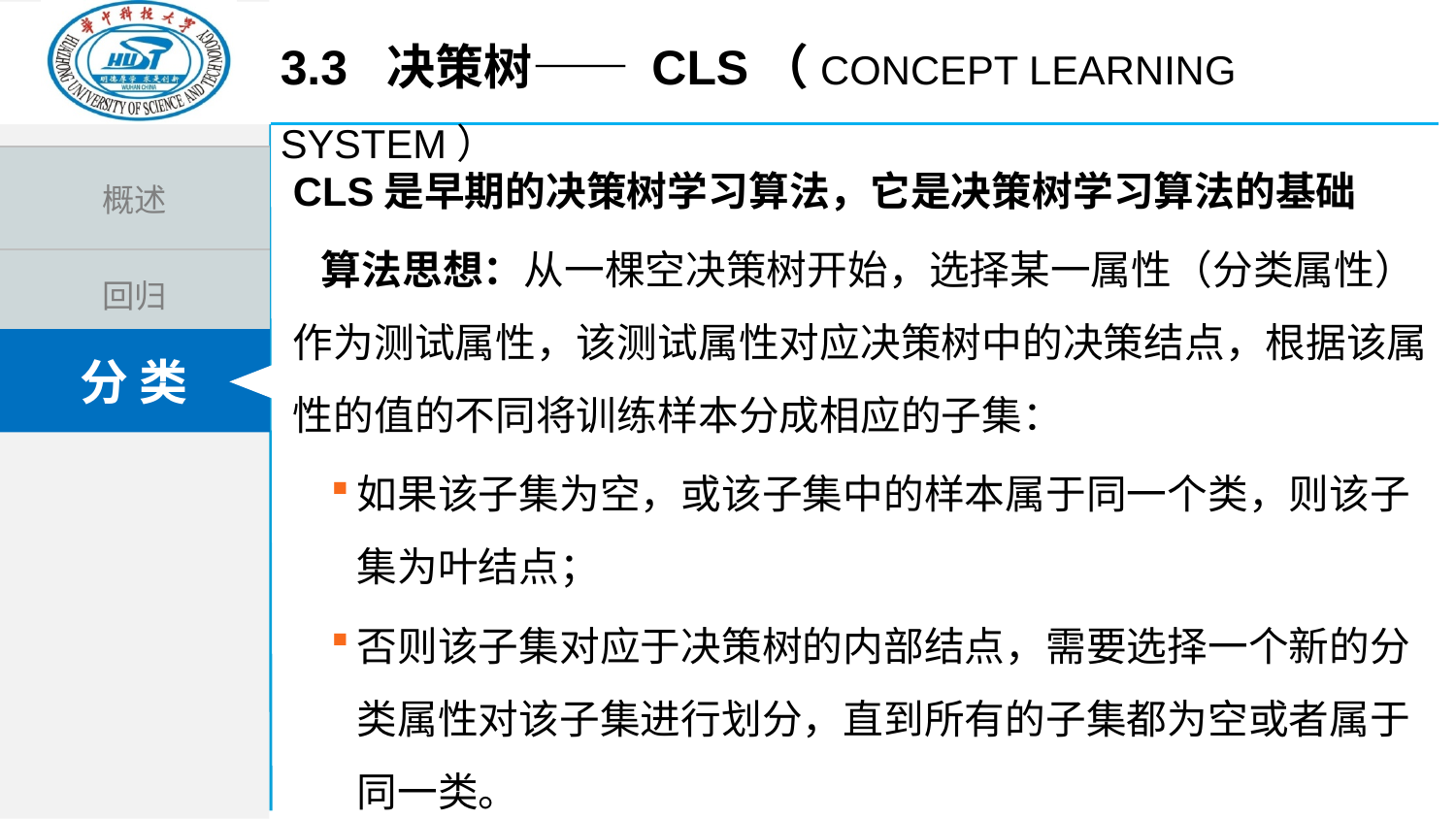

3.3  决策树—— cls（Concept Learning System）
CLS是早期的决策树学习算法，它是决策树学习算法的基础
  算法思想：从一棵空决策树开始，选择某一属性（分类属性）作为测试属性，该测试属性对应决策树中的决策结点，根据该属性的值的不同将训练样本分成相应的子集：
如果该子集为空，或该子集中的样本属于同一个类，则该子集为叶结点；
否则该子集对应于决策树的内部结点，需要选择一个新的分类属性对该子集进行划分，直到所有的子集都为空或者属于同一类。